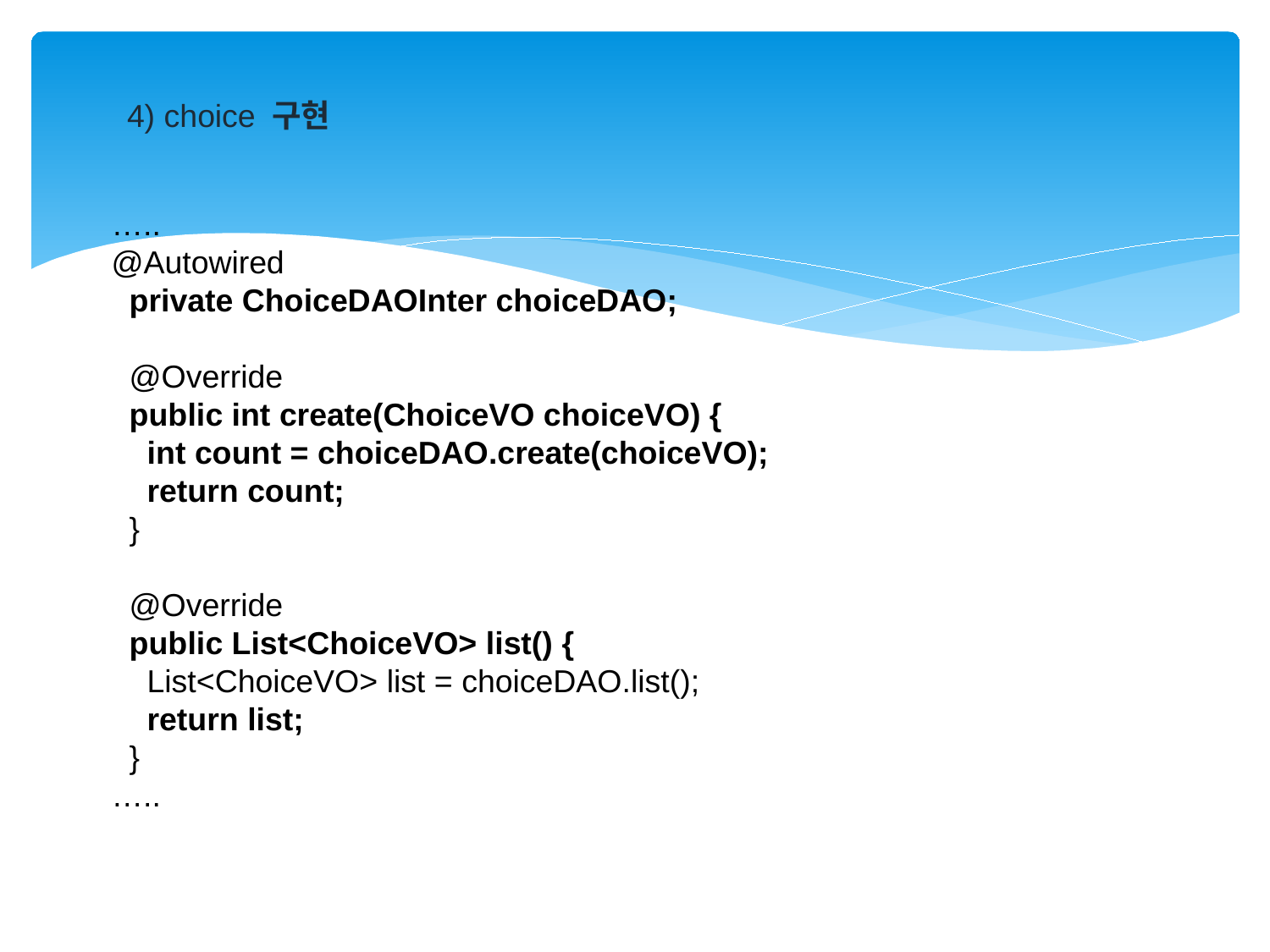

4) choice 구현
…..
@Autowired
  private ChoiceDAOInter choiceDAO;

  @Override
  public int create(ChoiceVO choiceVO) {
    int count = choiceDAO.create(choiceVO);
    return count;
  }

  @Override
  public List<ChoiceVO> list() {
    List<ChoiceVO> list = choiceDAO.list();
    return list;
  }
…..